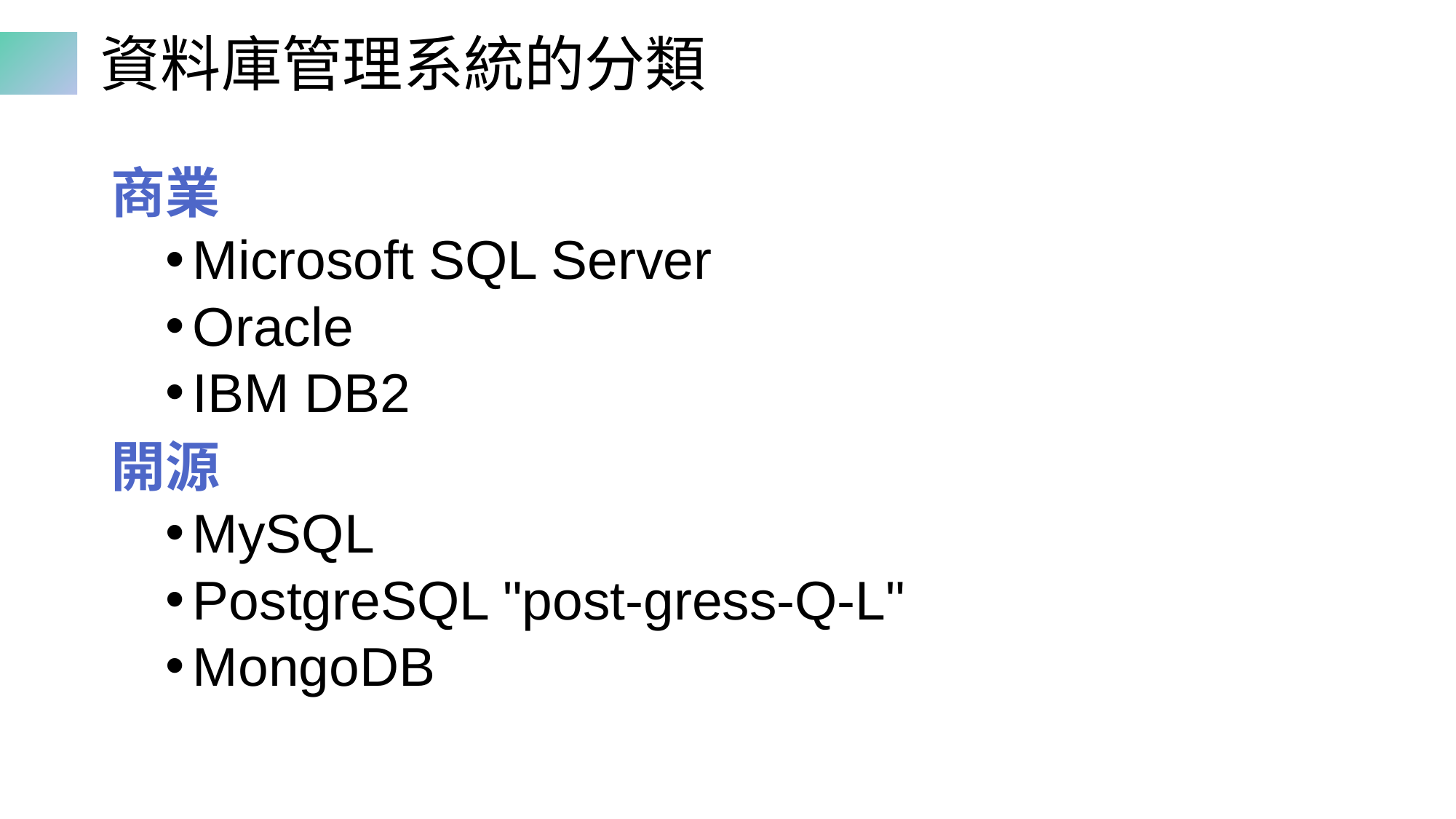

# 資料庫管理系統的分類
商業
Microsoft SQL Server
Oracle
IBM DB2
開源
MySQL
PostgreSQL "post-gress-Q-L"
MongoDB